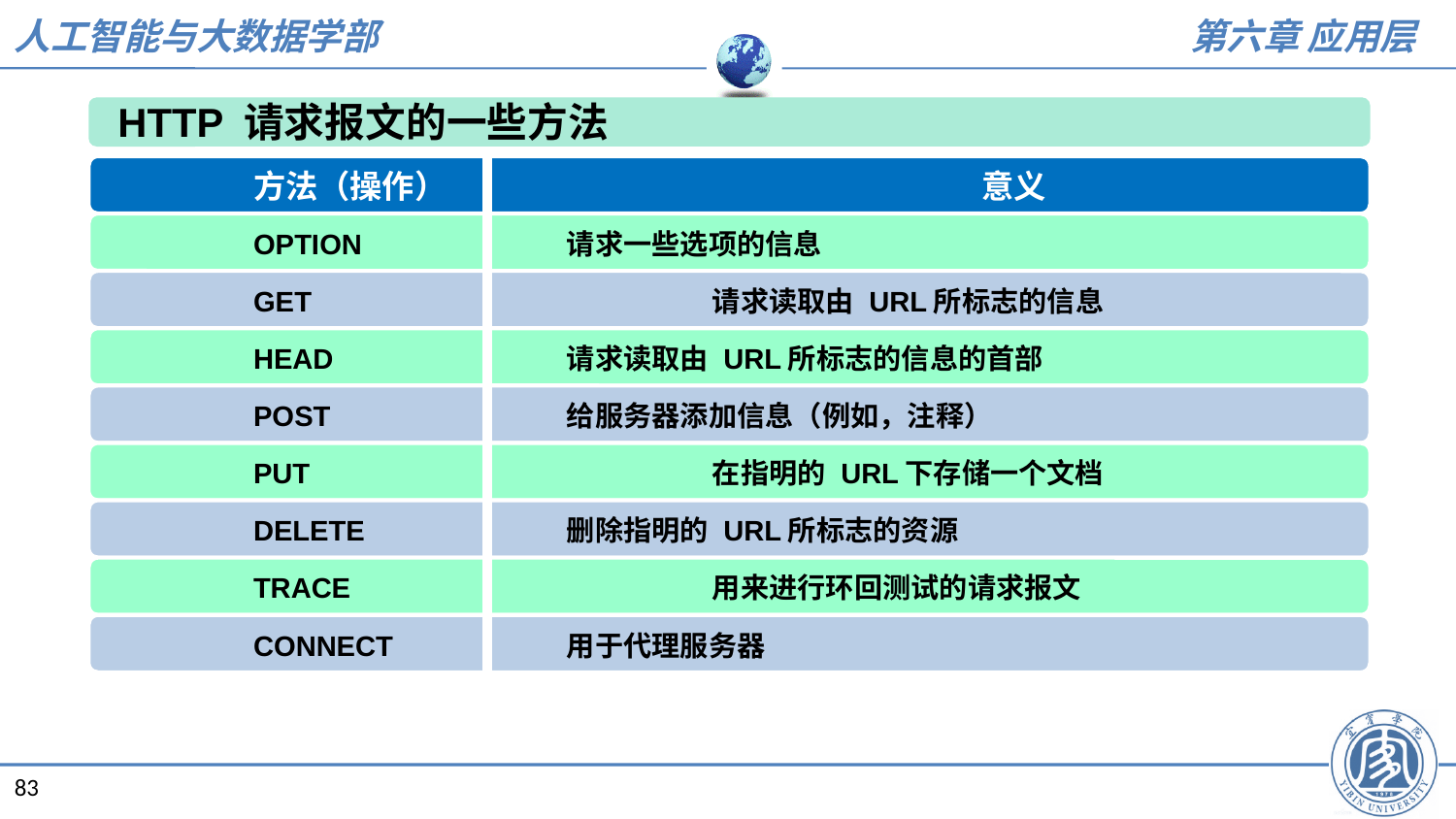

HTTP 请求报文的一些方法

	HEAD              	  请求读取由 URL所标志的信息的首部
	POST     	    	  给服务器添加信息（例如，注释）
83